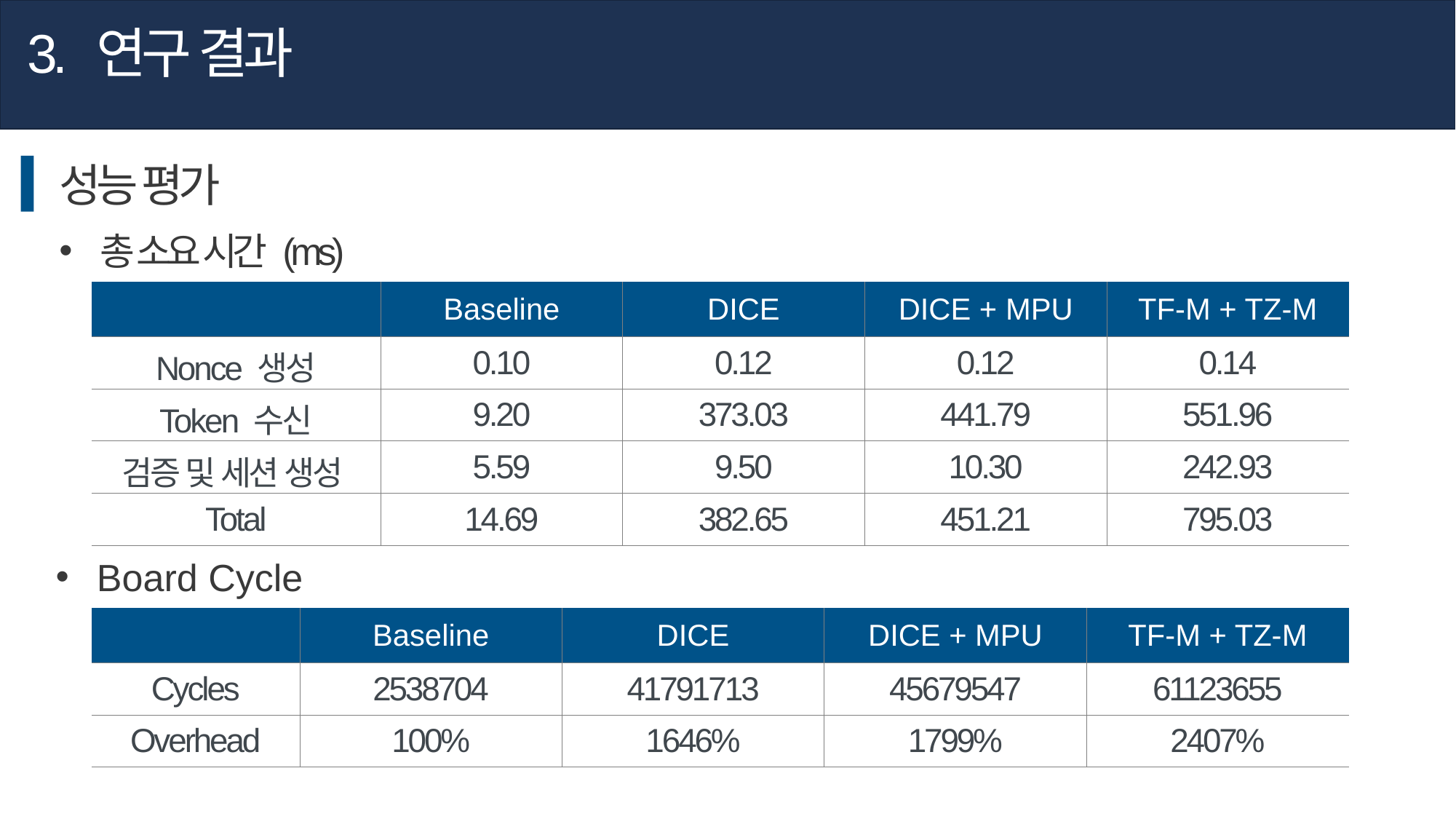

3. 연구 결과
성능 평가

총 소요 시간 (ms)
|  | Baseline | DICE | DICE + MPU | TF-M + TZ-M |
| --- | --- | --- | --- | --- |
| Nonce 생성 | 0.10 | 0.12 | 0.12 | 0.14 |
| Token 수신 | 9.20 | 373.03 | 441.79 | 551.96 |
| 검증 및 세션 생성 | 5.59 | 9.50 | 10.30 | 242.93 |
| Total | 14.69 | 382.65 | 451.21 | 795.03 |
Board Cycle
|  | Baseline | DICE | DICE + MPU | TF-M + TZ-M |
| --- | --- | --- | --- | --- |
| Cycles | 2538704 | 41791713 | 45679547 | 61123655 |
| Overhead | 100% | 1646% | 1799% | 2407% |